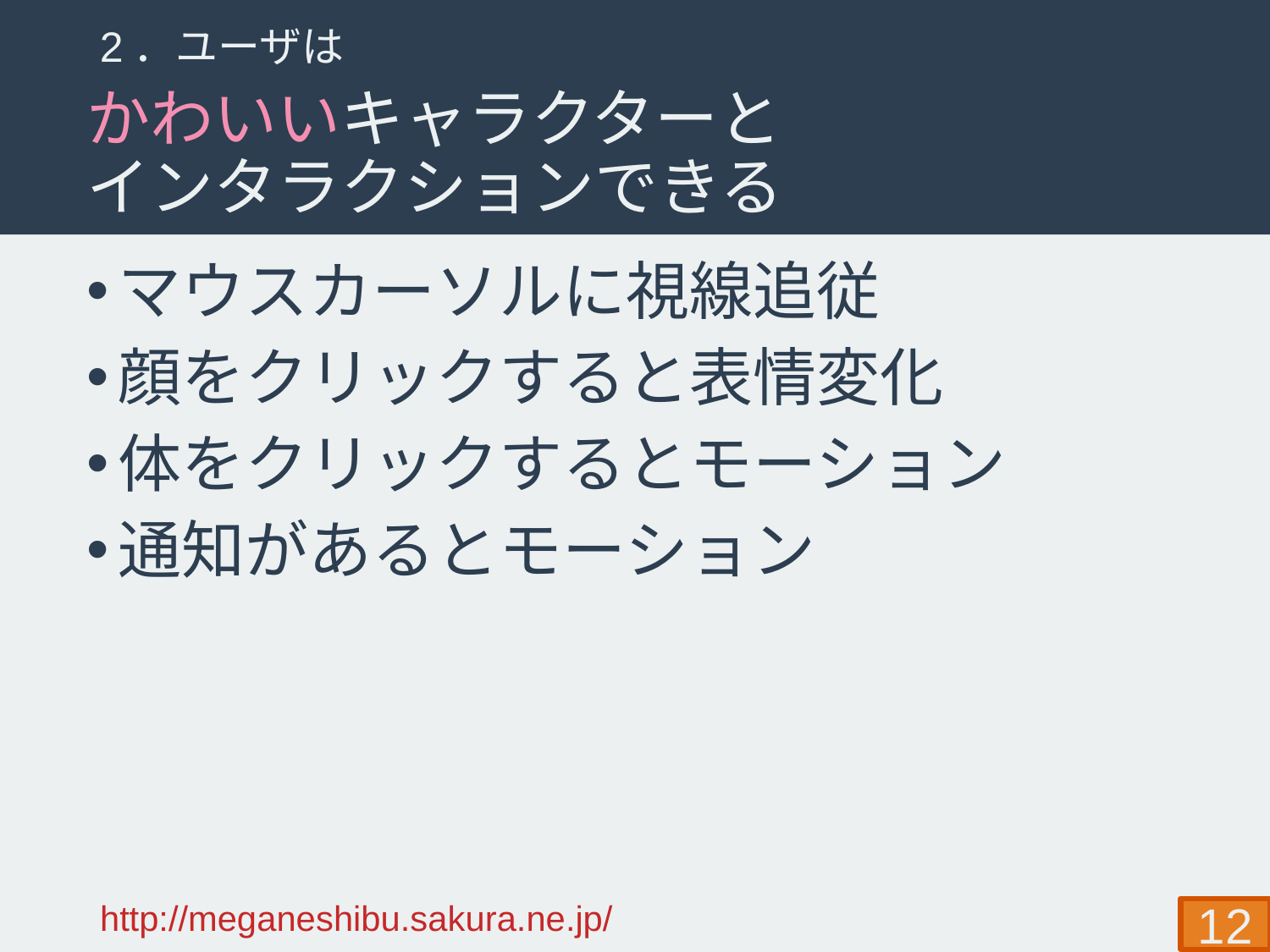

2．ユーザは
かわいいキャラクターと
インタラクションできる
マウスカーソルに視線追従
顔をクリックすると表情変化
体をクリックするとモーション
通知があるとモーション
http://meganeshibu.sakura.ne.jp/
12